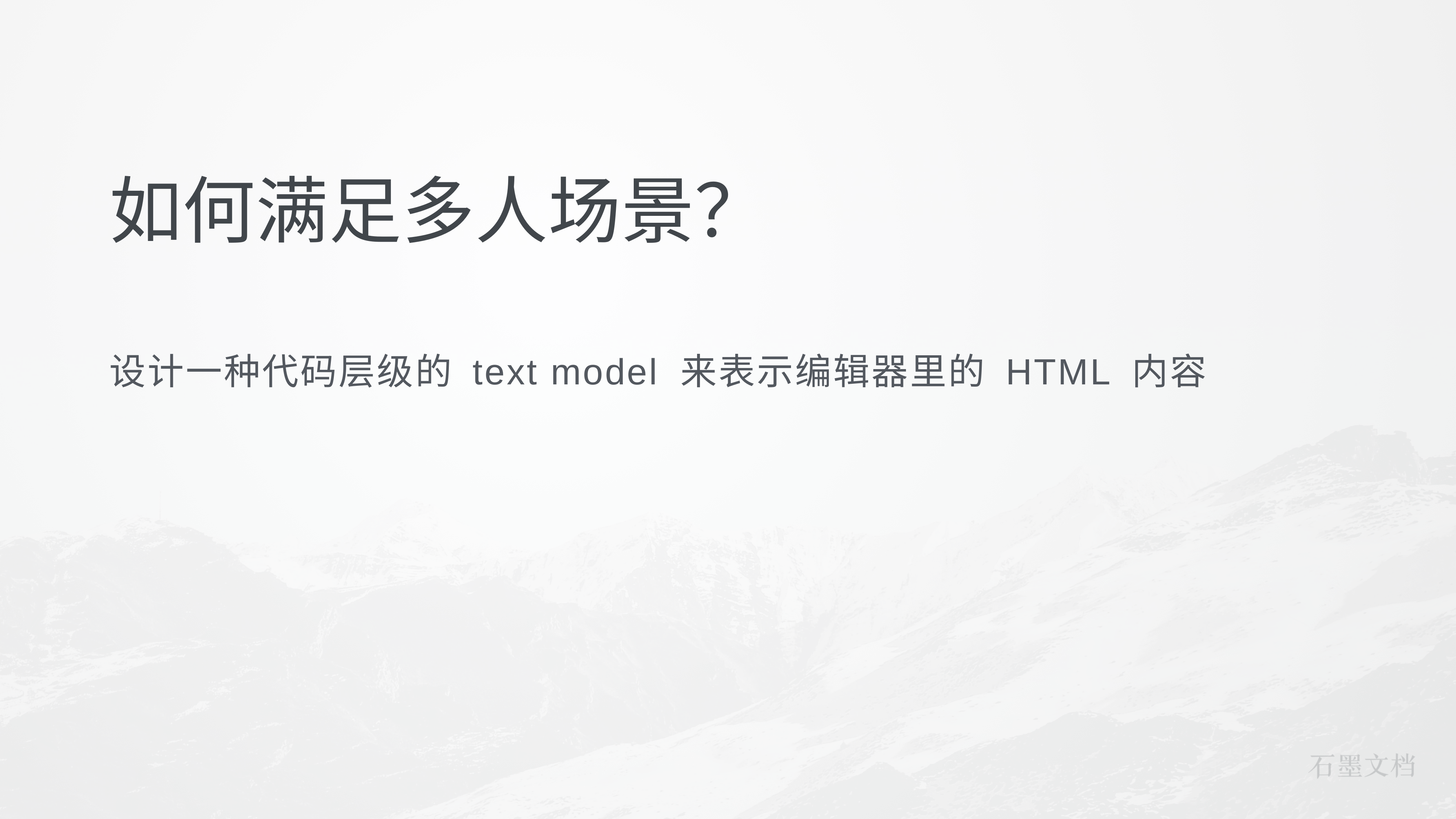

# 如何满足多人场景？
设计一种代码层级的 text model 来表示编辑器里的 HTML 内容